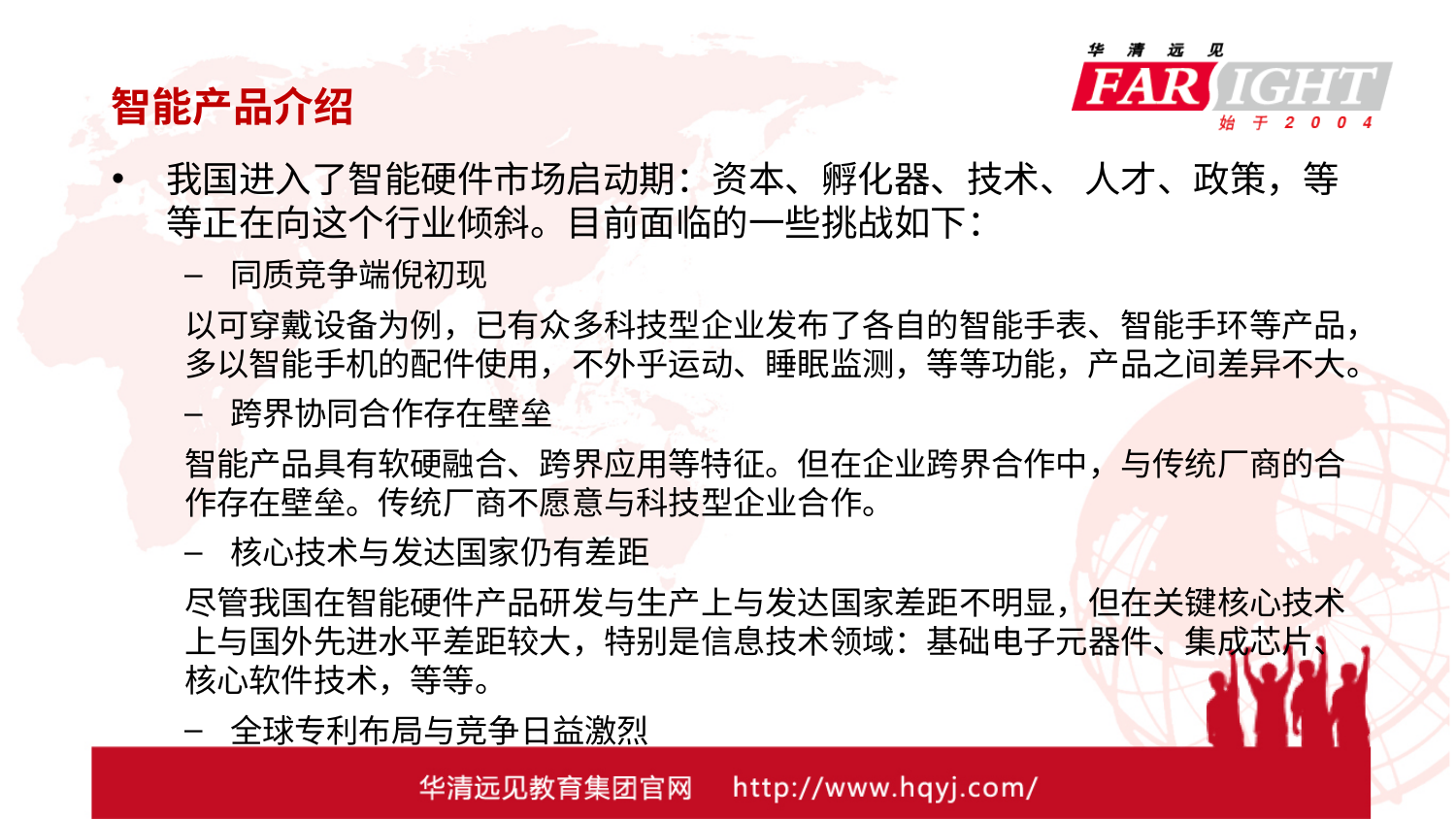

智能产品介绍
我国进入了智能硬件市场启动期：资本、孵化器、技术、 人才、政策，等等正在向这个行业倾斜。目前面临的一些挑战如下：
同质竞争端倪初现
以可穿戴设备为例，已有众多科技型企业发布了各自的智能手表、智能手环等产品，多以智能手机的配件使用，不外乎运动、睡眠监测，等等功能，产品之间差异不大。
跨界协同合作存在壁垒
智能产品具有软硬融合、跨界应用等特征。但在企业跨界合作中，与传统厂商的合作存在壁垒。传统厂商不愿意与科技型企业合作。
核心技术与发达国家仍有差距
尽管我国在智能硬件产品研发与生产上与发达国家差距不明显，但在关键核心技术上与国外先进水平差距较大，特别是信息技术领域：基础电子元器件、集成芯片、核心软件技术，等等。
全球专利布局与竞争日益激烈